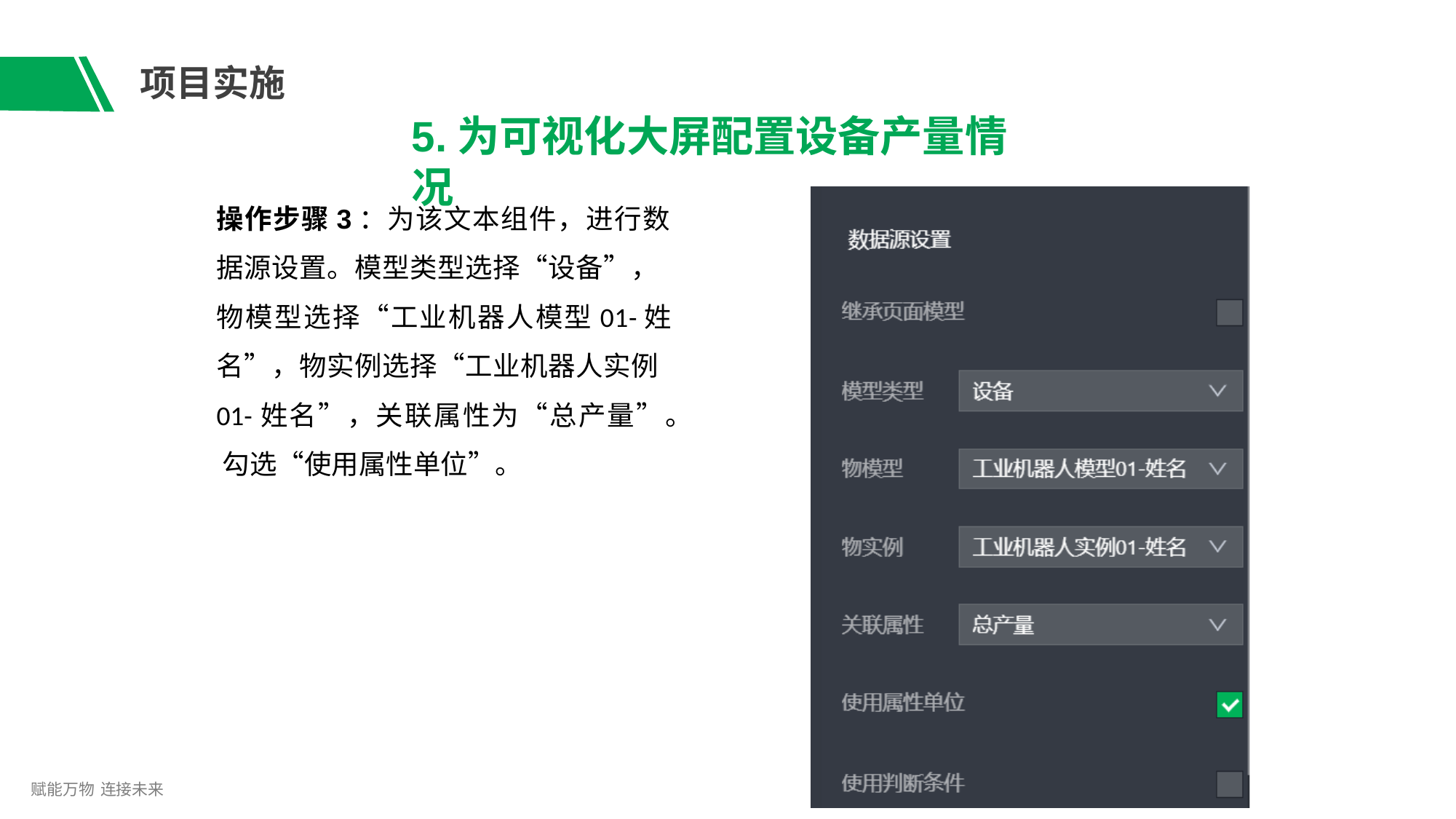

# 项目实施
5.为可视化大屏配置设备产量情况
操作步骤3：为该文本组件，进行数 据源设置。模型类型选择“设备”，  物模型选择“工业机器人模型01-姓 名”，物实例选择“工业机器人实例 01-姓名”，关联属性为“总产量”。 勾选“使用属性单位”。

赋能万物 连接未来